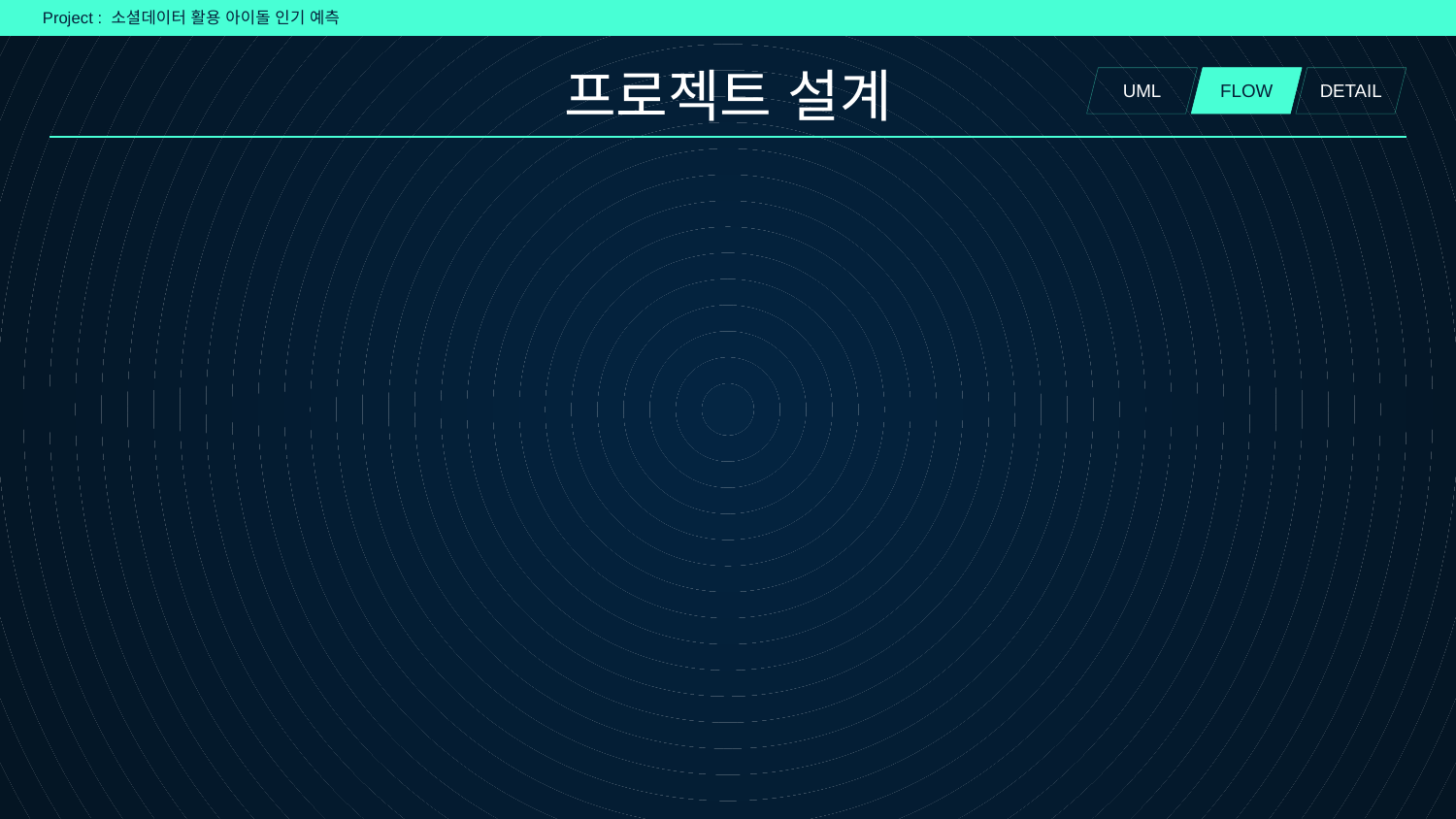

Project : 소셜데이터 활용 아이돌 인기 예측
# 프로젝트 설계
UML
FLOW
DETAIL